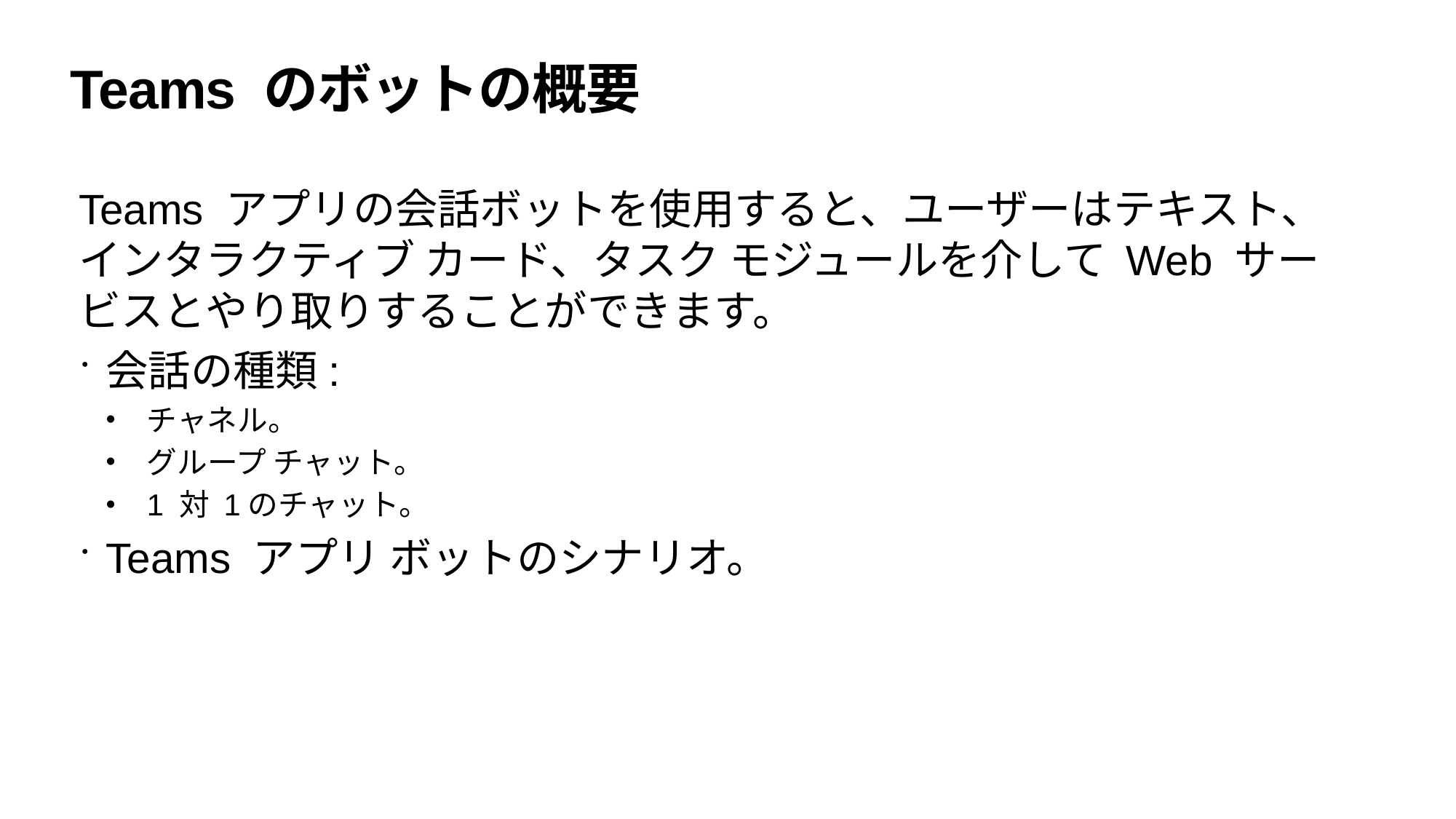

# Teams のボットの概要
Teams アプリの会話ボットを使用すると、ユーザーはテキスト、
インタラクティブ カード、タスク モジュールを介して Web サービスとやり取りすることができます。
会話の種類:
チャネル。
グループ チャット。
1 対 1のチャット。
Teams アプリ ボットのシナリオ。